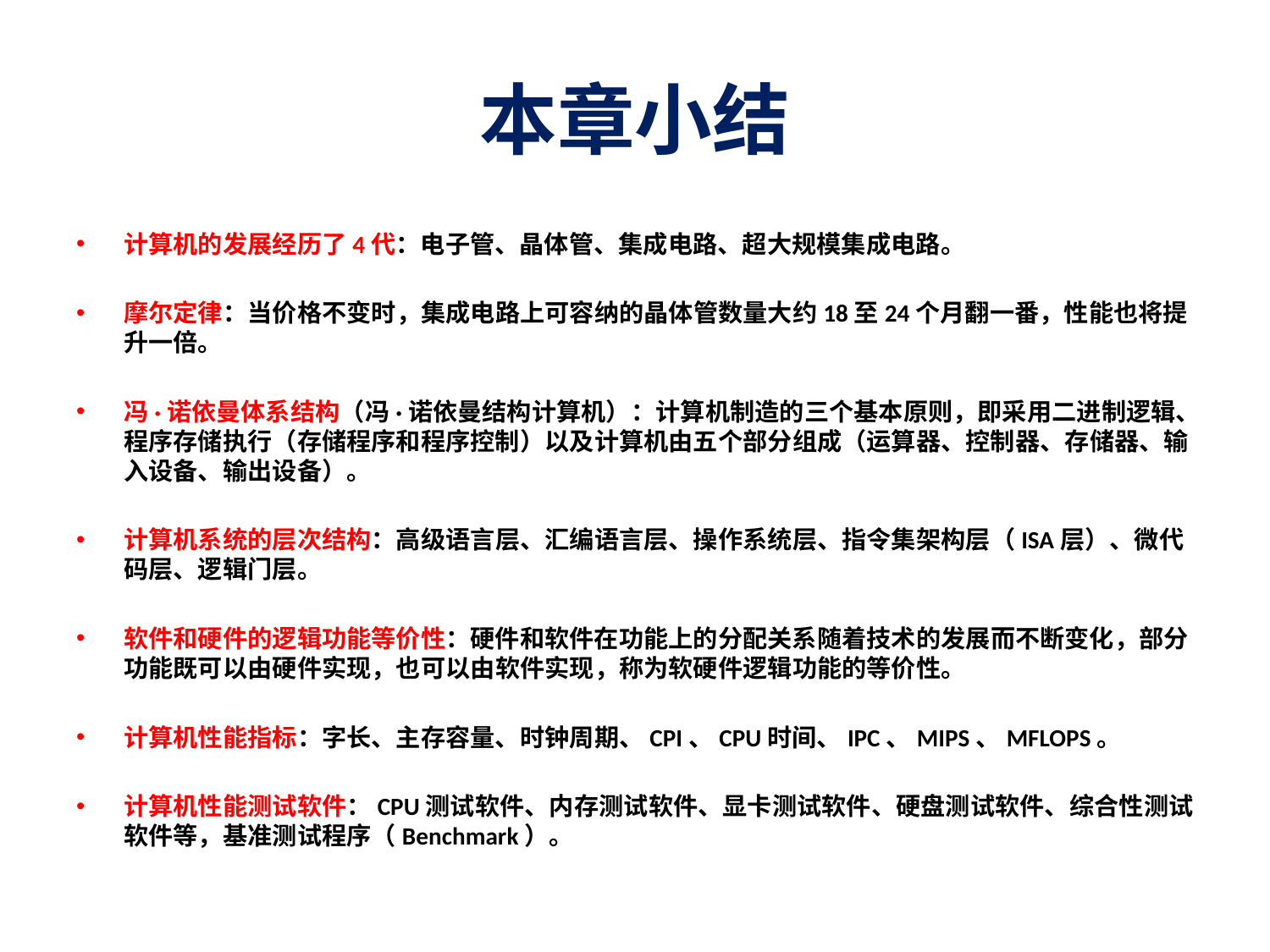

# 本章小结
计算机的发展经历了4代：电子管、晶体管、集成电路、超大规模集成电路。

摩尔定律：当价格不变时，集成电路上可容纳的晶体管数量大约18至24个月翻一番，性能也将提升一倍。

冯·诺依曼体系结构（冯·诺依曼结构计算机）：计算机制造的三个基本原则，即采用二进制逻辑、程序存储执行（存储程序和程序控制）以及计算机由五个部分组成（运算器、控制器、存储器、输入设备、输出设备）。

计算机系统的层次结构：高级语言层、汇编语言层、操作系统层、指令集架构层（ISA层）、微代码层、逻辑门层。

软件和硬件的逻辑功能等价性：硬件和软件在功能上的分配关系随着技术的发展而不断变化，部分功能既可以由硬件实现，也可以由软件实现，称为软硬件逻辑功能的等价性。

计算机性能指标：字长、主存容量、时钟周期、CPI、CPU时间、IPC、MIPS、MFLOPS。

计算机性能测试软件：CPU测试软件、内存测试软件、显卡测试软件、硬盘测试软件、综合性测试软件等，基准测试程序（Benchmark）。